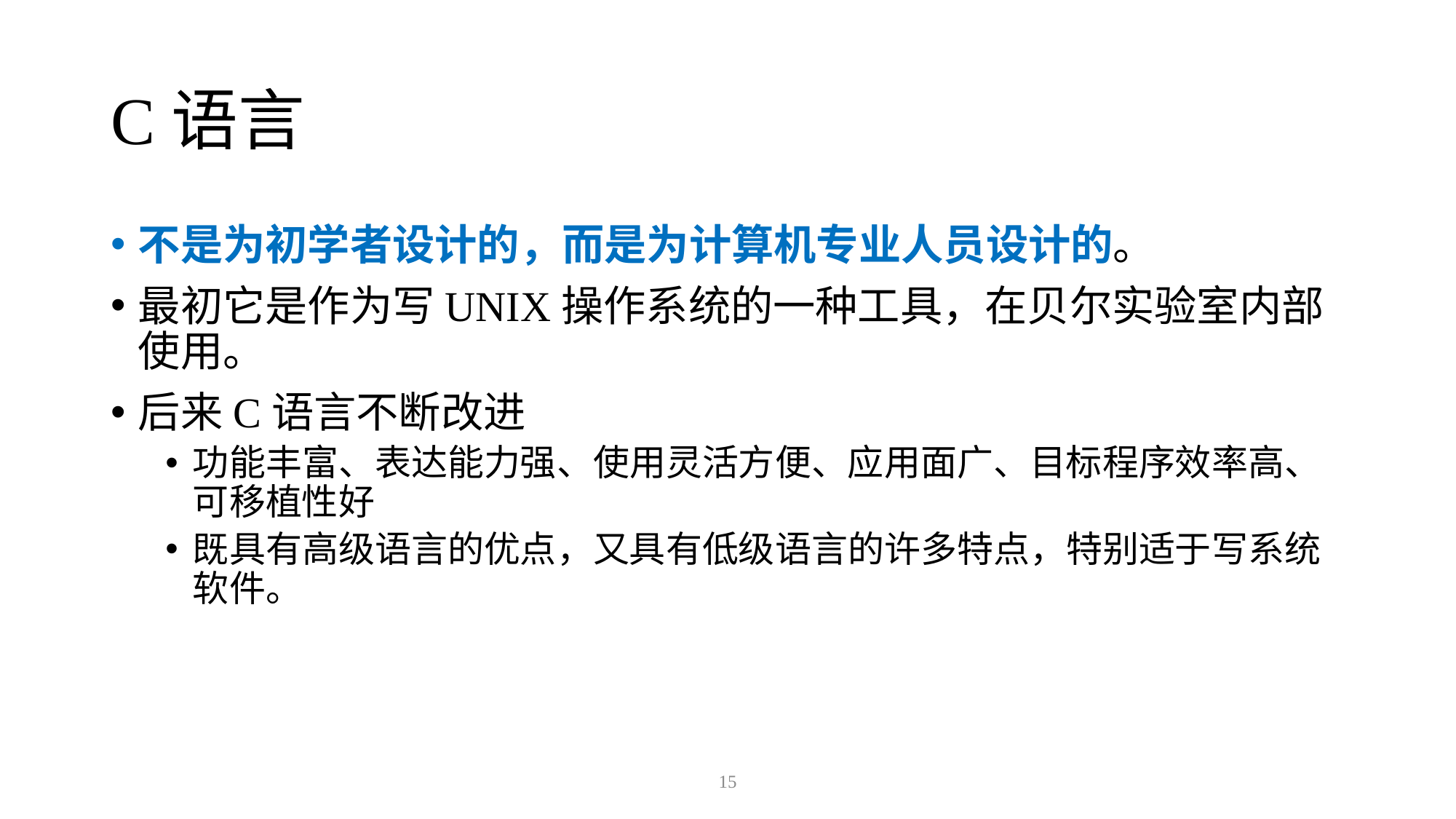

# C语言
不是为初学者设计的，而是为计算机专业人员设计的。
最初它是作为写UNIX操作系统的一种工具，在贝尔实验室内部使用。
后来C语言不断改进
功能丰富、表达能力强、使用灵活方便、应用面广、目标程序效率高、可移植性好
既具有高级语言的优点，又具有低级语言的许多特点，特别适于写系统软件。
15